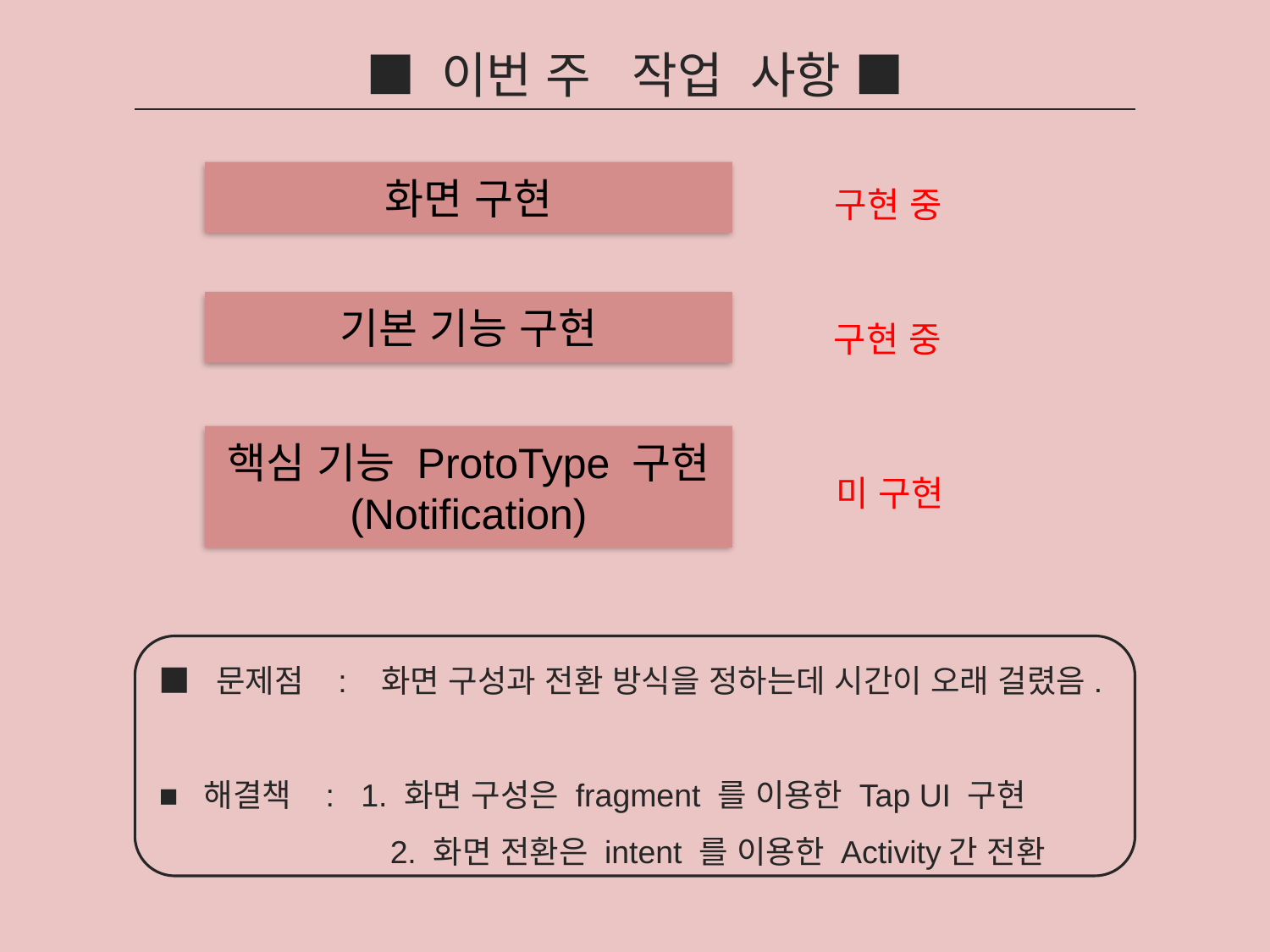

■ 이번 주   작업  사항 ■
화면 구현
구현 중
기본 기능 구현
 구현 중
핵심 기능 ProtoType 구현
(Notification)
미 구현
■  문제점   :   화면 구성과 전환 방식을 정하는데 시간이 오래 걸렸음.
■  해결책   :   1. 화면 구성은 fragment 를 이용한 Tap UI 구현
                          2. 화면 전환은 intent 를 이용한 Activity간 전환